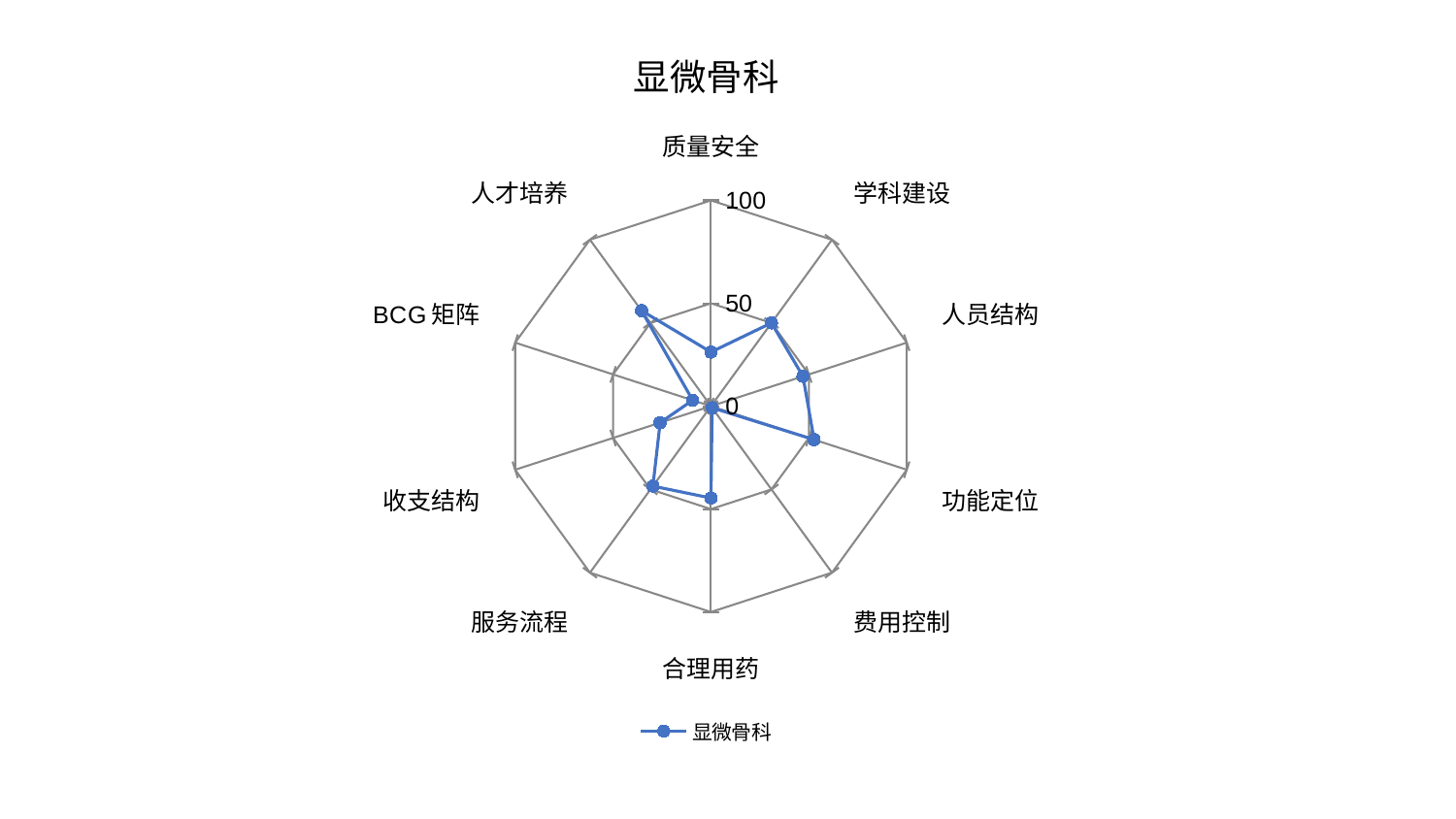

### Chart: 显微骨科

| Category | 显微骨科 |
|---|---|
| 质量安全 | 26.290533928515895 |
| 学科建设 | 50.00762539098539 |
| 人员结构 | 47.00034624889982 |
| 功能定位 | 52.67576318249433 |
| 费用控制 | 0.9781324353239856 |
| 合理用药 | 44.62766891666742 |
| 服务流程 | 48.01020337407601 |
| 收支结构 | 25.99085890488434 |
| BCG矩阵 | 9.340082566592681 |
| 人才培养 | 57.37340908851048 |
153